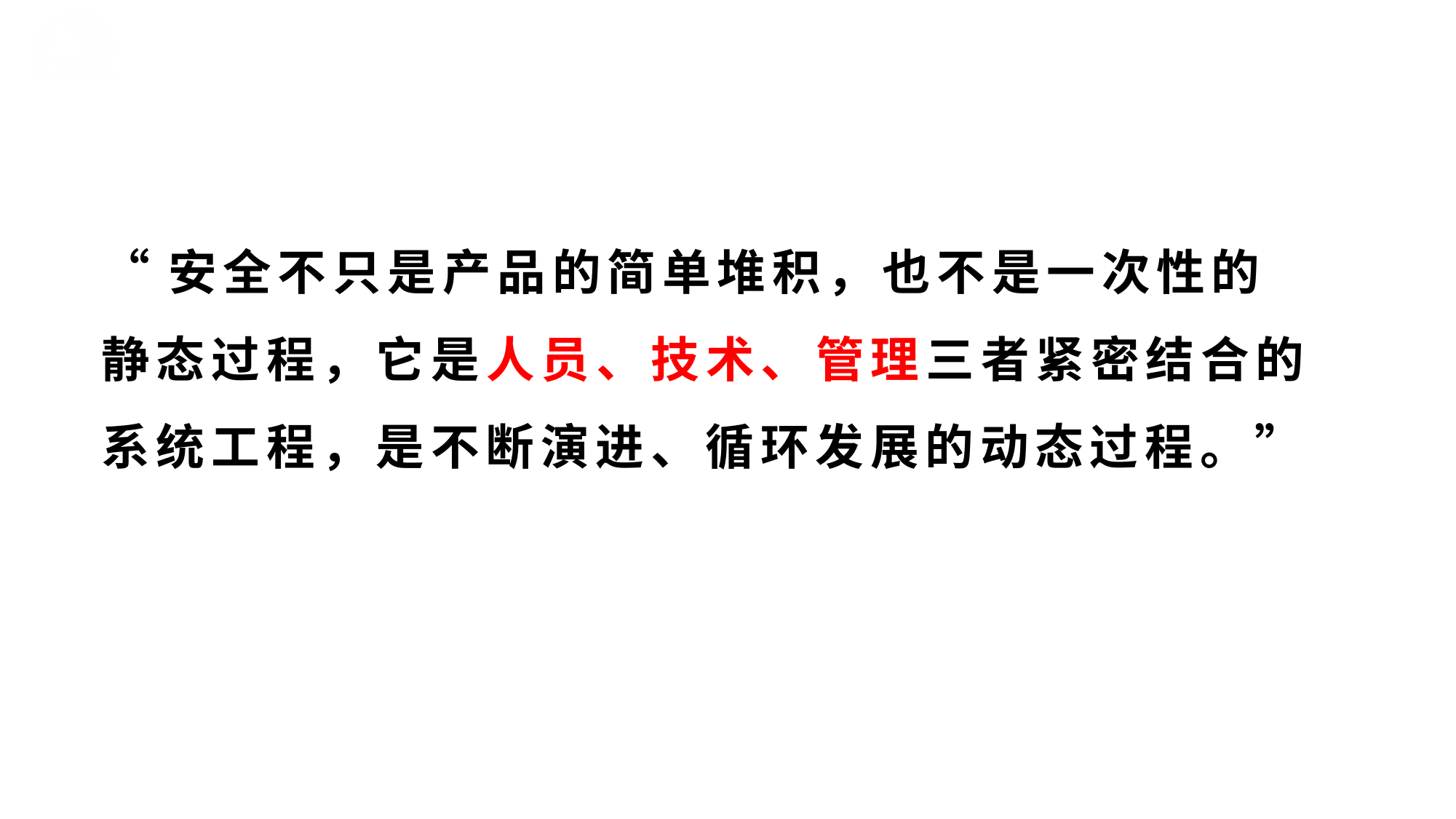

“安全不只是产品的简单堆积，也不是一次性的静态过程，它是人员、技术、管理三者紧密结合的系统工程，是不断演进、循环发展的动态过程。”